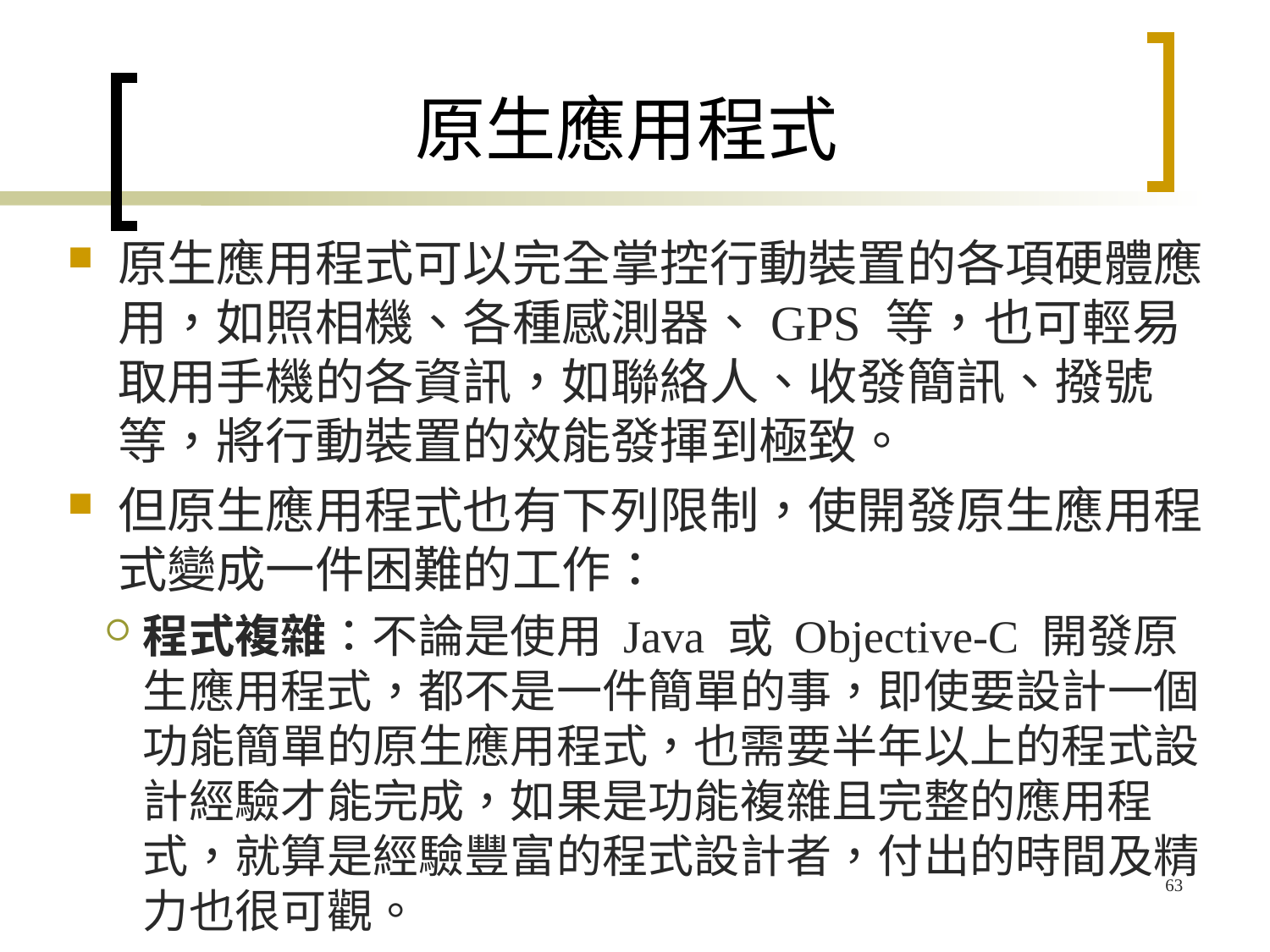

# 原生應用程式
原生應用程式可以完全掌控行動裝置的各項硬體應用，如照相機、各種感測器、GPS 等，也可輕易取用手機的各資訊，如聯絡人、收發簡訊、撥號等，將行動裝置的效能發揮到極致。
但原生應用程式也有下列限制，使開發原生應用程式變成一件困難的工作：
程式複雜：不論是使用 Java 或 Objective-C 開發原生應用程式，都不是一件簡單的事，即使要設計一個功能簡單的原生應用程式，也需要半年以上的程式設計經驗才能完成，如果是功能複雜且完整的應用程式，就算是經驗豐富的程式設計者，付出的時間及精力也很可觀。
63